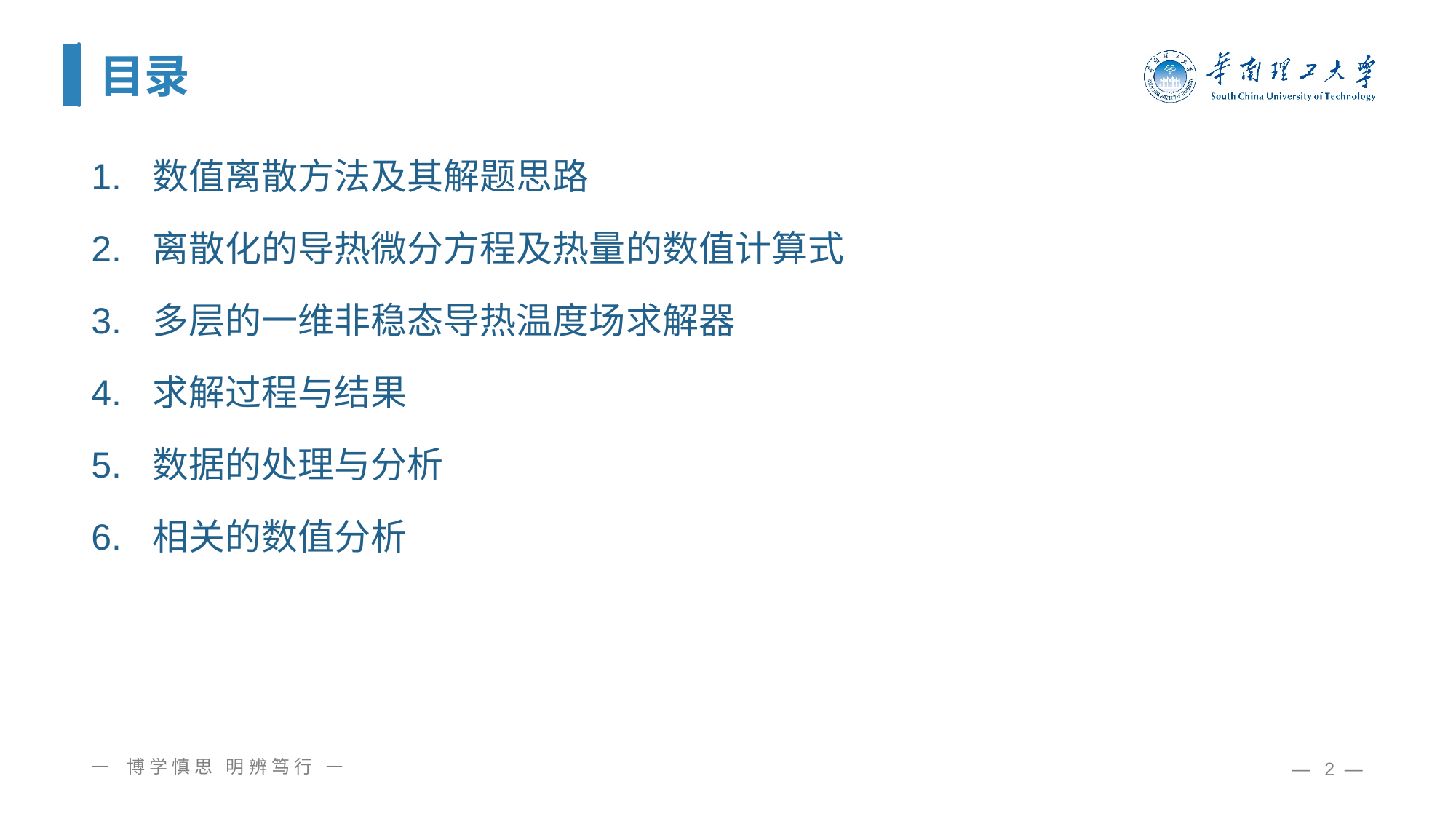

# 目录
数值离散方法及其解题思路
离散化的导热微分方程及热量的数值计算式
多层的一维非稳态导热温度场求解器
求解过程与结果
数据的处理与分析
相关的数值分析
— 博学慎思 明辨笃行 —
— 2 —